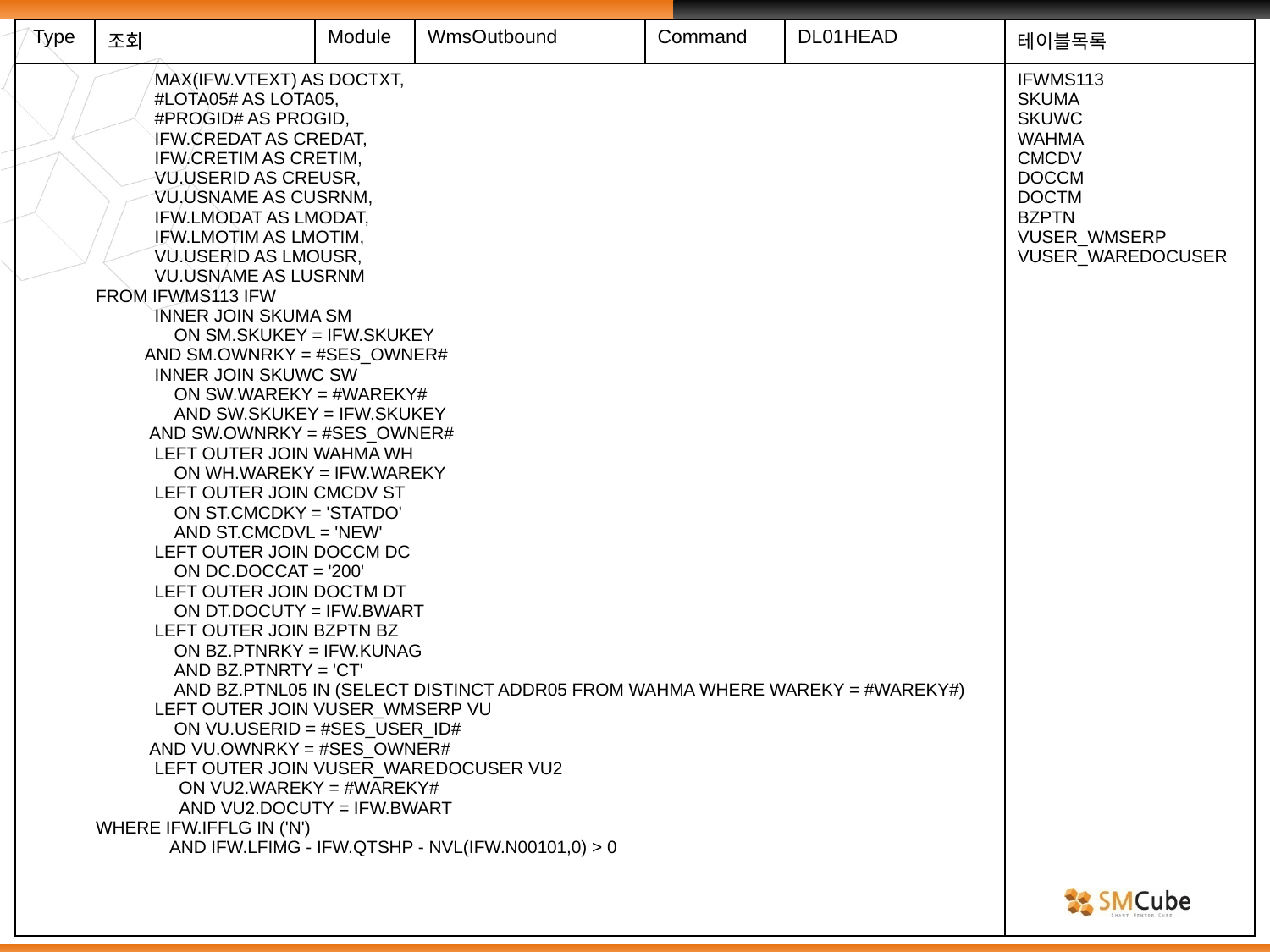

| Type | 조회 | Module | WmsOutbound | Command | DL01HEAD | 테이블목록 |
| --- | --- | --- | --- | --- | --- | --- |
| MAX(IFW.VTEXT) AS DOCTXT, #LOTA05# AS LOTA05, #PROGID# AS PROGID, IFW.CREDAT AS CREDAT, IFW.CRETIM AS CRETIM, VU.USERID AS CREUSR, VU.USNAME AS CUSRNM, IFW.LMODAT AS LMODAT, IFW.LMOTIM AS LMOTIM, VU.USERID AS LMOUSR, VU.USNAME AS LUSRNM FROM IFWMS113 IFW INNER JOIN SKUMA SM ON SM.SKUKEY = IFW.SKUKEY AND SM.OWNRKY = #SES\_OWNER# INNER JOIN SKUWC SW ON SW.WAREKY = #WAREKY# AND SW.SKUKEY = IFW.SKUKEY AND SW.OWNRKY = #SES\_OWNER# LEFT OUTER JOIN WAHMA WH ON WH.WAREKY = IFW.WAREKY LEFT OUTER JOIN CMCDV ST ON ST.CMCDKY = 'STATDO' AND ST.CMCDVL = 'NEW' LEFT OUTER JOIN DOCCM DC ON DC.DOCCAT = '200' LEFT OUTER JOIN DOCTM DT ON DT.DOCUTY = IFW.BWART LEFT OUTER JOIN BZPTN BZ ON BZ.PTNRKY = IFW.KUNAG AND BZ.PTNRTY = 'CT' AND BZ.PTNL05 IN (SELECT DISTINCT ADDR05 FROM WAHMA WHERE WAREKY = #WAREKY#) LEFT OUTER JOIN VUSER\_WMSERP VU ON VU.USERID = #SES\_USER\_ID# AND VU.OWNRKY = #SES\_OWNER# LEFT OUTER JOIN VUSER\_WAREDOCUSER VU2 ON VU2.WAREKY = #WAREKY# AND VU2.DOCUTY = IFW.BWART WHERE IFW.IFFLG IN ('N') AND IFW.LFIMG - IFW.QTSHP - NVL(IFW.N00101,0) > 0 |  |  |  |  |  | IFWMS113 SKUMA SKUWC WAHMA CMCDV DOCCM DOCTM BZPTN VUSER\_WMSERP VUSER\_WAREDOCUSER |